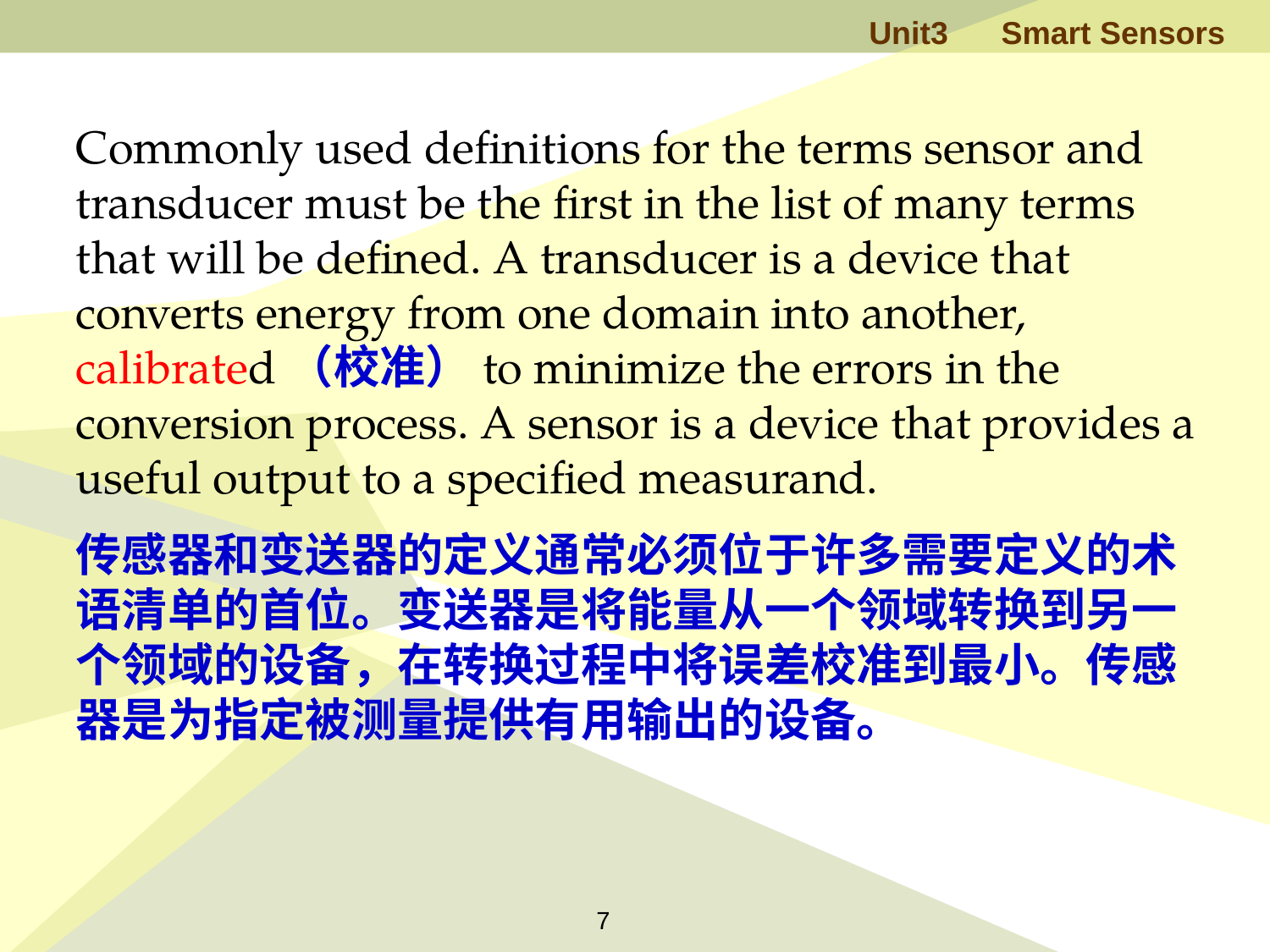

Commonly used definitions for the terms sensor and transducer must be the first in the list of many terms that will be defined. A transducer is a device that converts energy from one domain into another, calibrated（校准）to minimize the errors in the conversion process. A sensor is a device that provides a useful output to a specified measurand.
传感器和变送器的定义通常必须位于许多需要定义的术语清单的首位。变送器是将能量从一个领域转换到另一个领域的设备，在转换过程中将误差校准到最小。传感器是为指定被测量提供有用输出的设备。
7